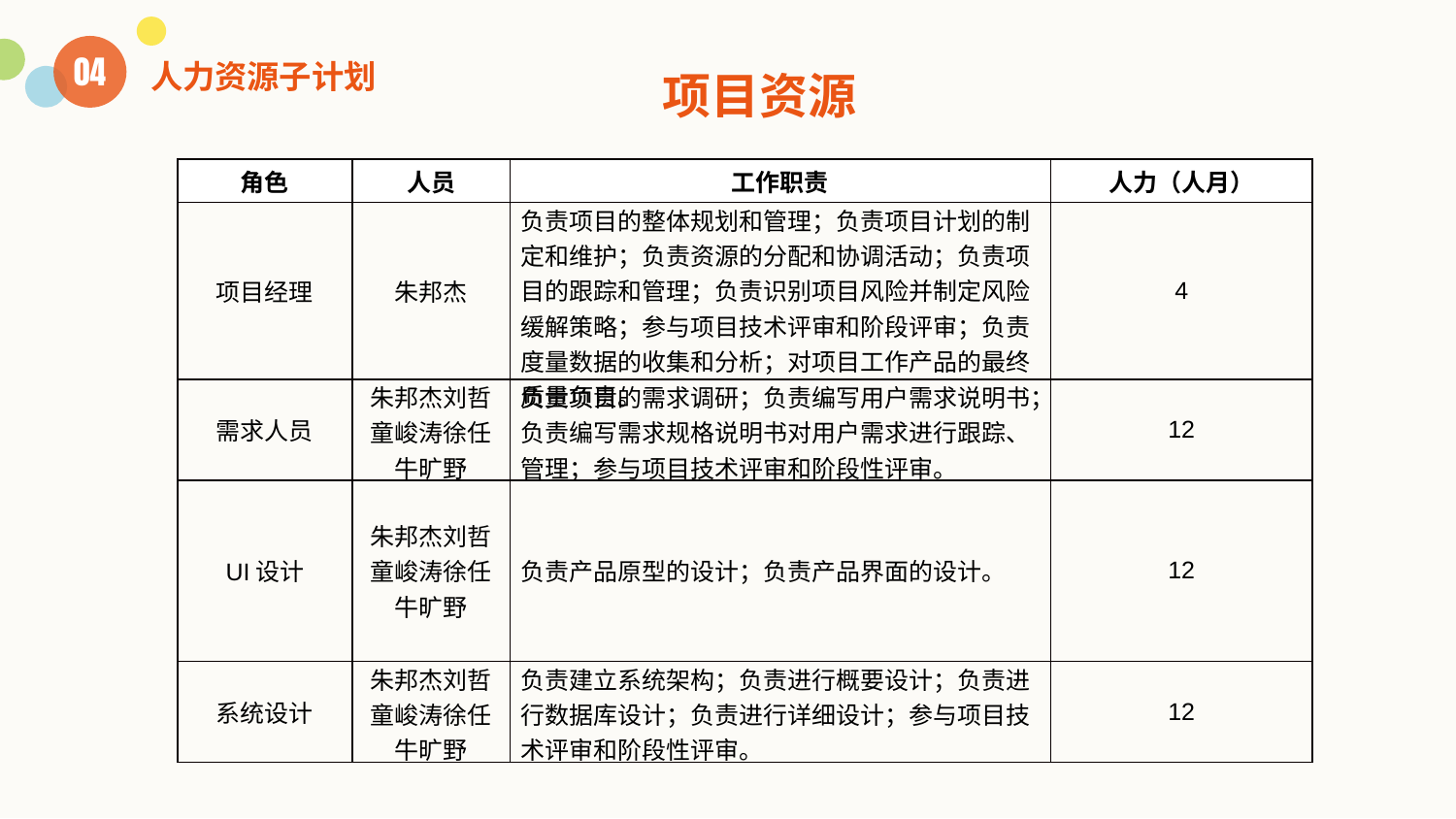

04
人力资源子计划
项目资源

| 角色 | 人员 | 工作职责 | 人力（人月） |
| --- | --- | --- | --- |
| 项目经理 | 朱邦杰 | 负责项目的整体规划和管理；负责项目计划的制定和维护；负责资源的分配和协调活动；负责项目的跟踪和管理；负责识别项目风险并制定风险缓解策略；参与项目技术评审和阶段评审；负责度量数据的收集和分析；对项目工作产品的最终质量负责。 | 4 |
| 需求人员 | 朱邦杰刘哲童峻涛徐任牛旷野 | 负责项目的需求调研；负责编写用户需求说明书；负责编写需求规格说明书对用户需求进行跟踪、管理；参与项目技术评审和阶段性评审。 | 12 |
| UI设计 | 朱邦杰刘哲童峻涛徐任牛旷野 | 负责产品原型的设计；负责产品界面的设计。 | 12 |
| 系统设计 | 朱邦杰刘哲童峻涛徐任牛旷野 | 负责建立系统架构；负责进行概要设计；负责进行数据库设计；负责进行详细设计；参与项目技术评审和阶段性评审。 | 12 |